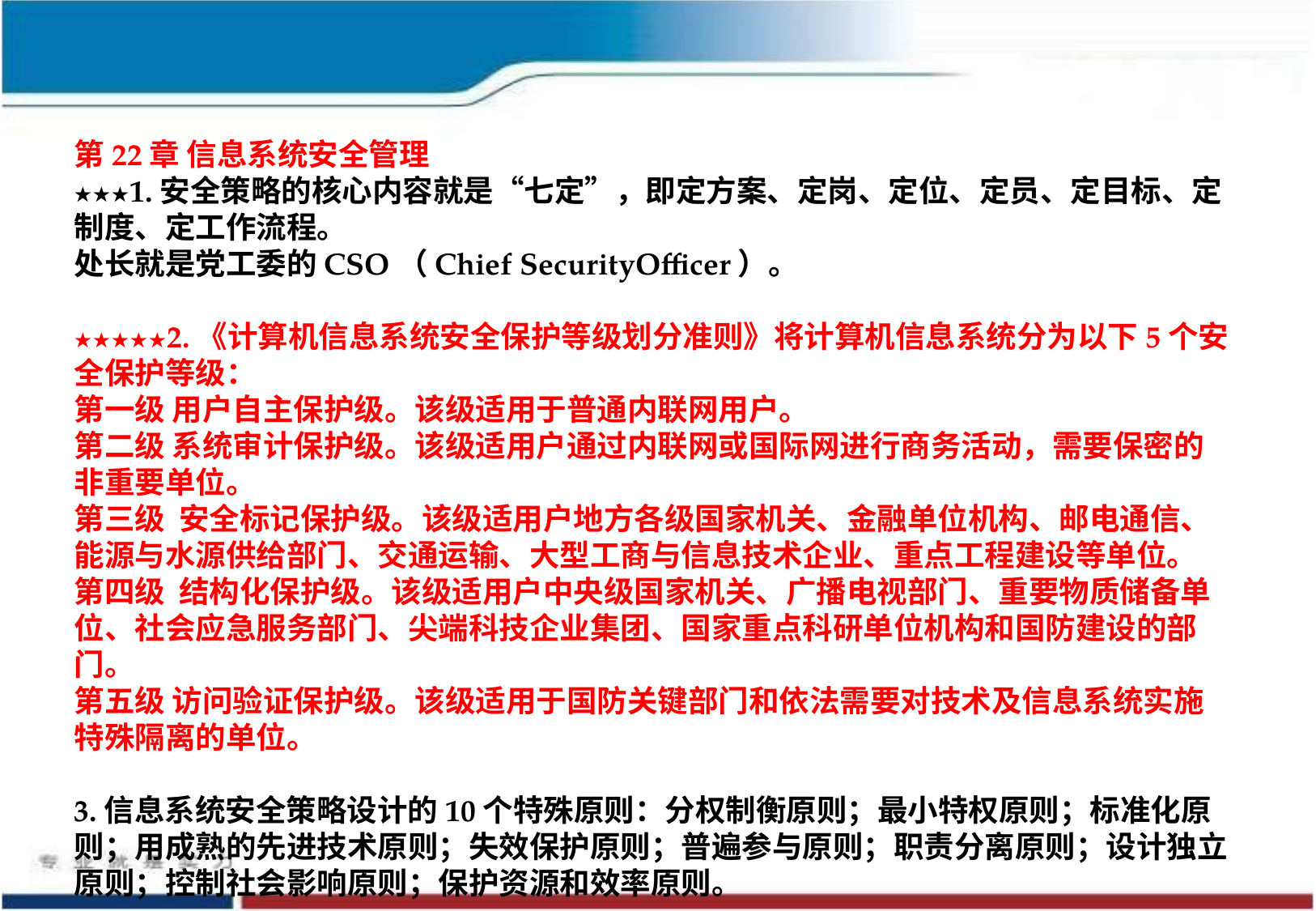

第22章 信息系统安全管理
★★★1.安全策略的核心内容就是“七定”，即定方案、定岗、定位、定员、定目标、定制度、定工作流程。
处长就是党工委的CSO（Chief SecurityOfficer）。

★★★★★2.《计算机信息系统安全保护等级划分准则》将计算机信息系统分为以下5个安全保护等级：
第一级 用户自主保护级。该级适用于普通内联网用户。
第二级 系统审计保护级。该级适用户通过内联网或国际网进行商务活动，需要保密的非重要单位。
第三级  安全标记保护级。该级适用户地方各级国家机关、金融单位机构、邮电通信、能源与水源供给部门、交通运输、大型工商与信息技术企业、重点工程建设等单位。
第四级  结构化保护级。该级适用户中央级国家机关、广播电视部门、重要物质储备单位、社会应急服务部门、尖端科技企业集团、国家重点科研单位机构和国防建设的部门。
第五级 访问验证保护级。该级适用于国防关键部门和依法需要对技术及信息系统实施特殊隔离的单位。

3.信息系统安全策略设计的10个特殊原则：分权制衡原则；最小特权原则；标准化原则；用成熟的先进技术原则；失效保护原则；普遍参与原则；职责分离原则；设计独立原则；控制社会影响原则；保护资源和效率原则。